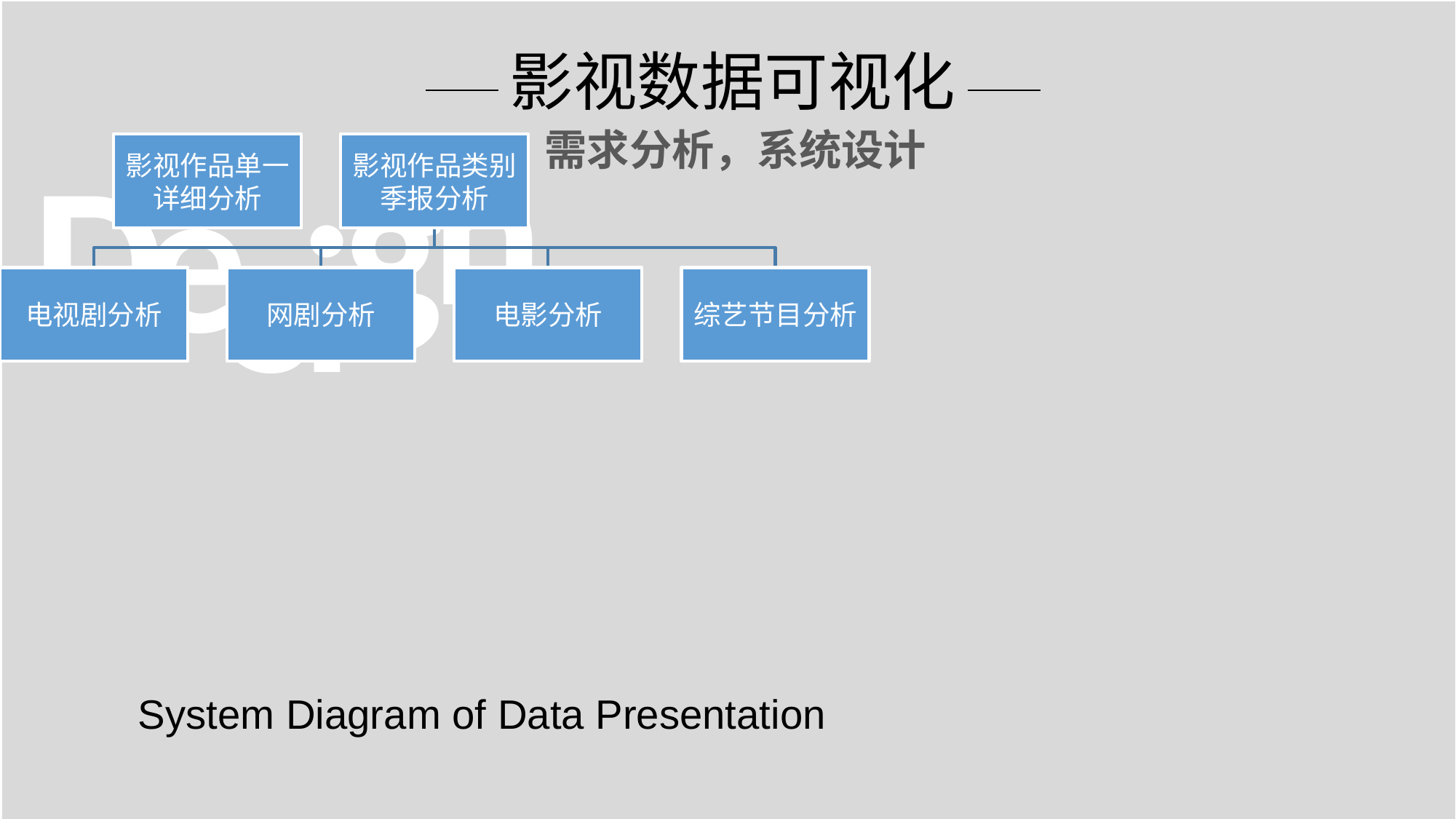

影视数据可视化

n
g
需求分析，系统设计
D
e
s
i

影视作品单一详细分析
影视作品类别季报分析
电视剧分析
网剧分析
电影分析
综艺节目分析

 System Diagram of Data Presentation